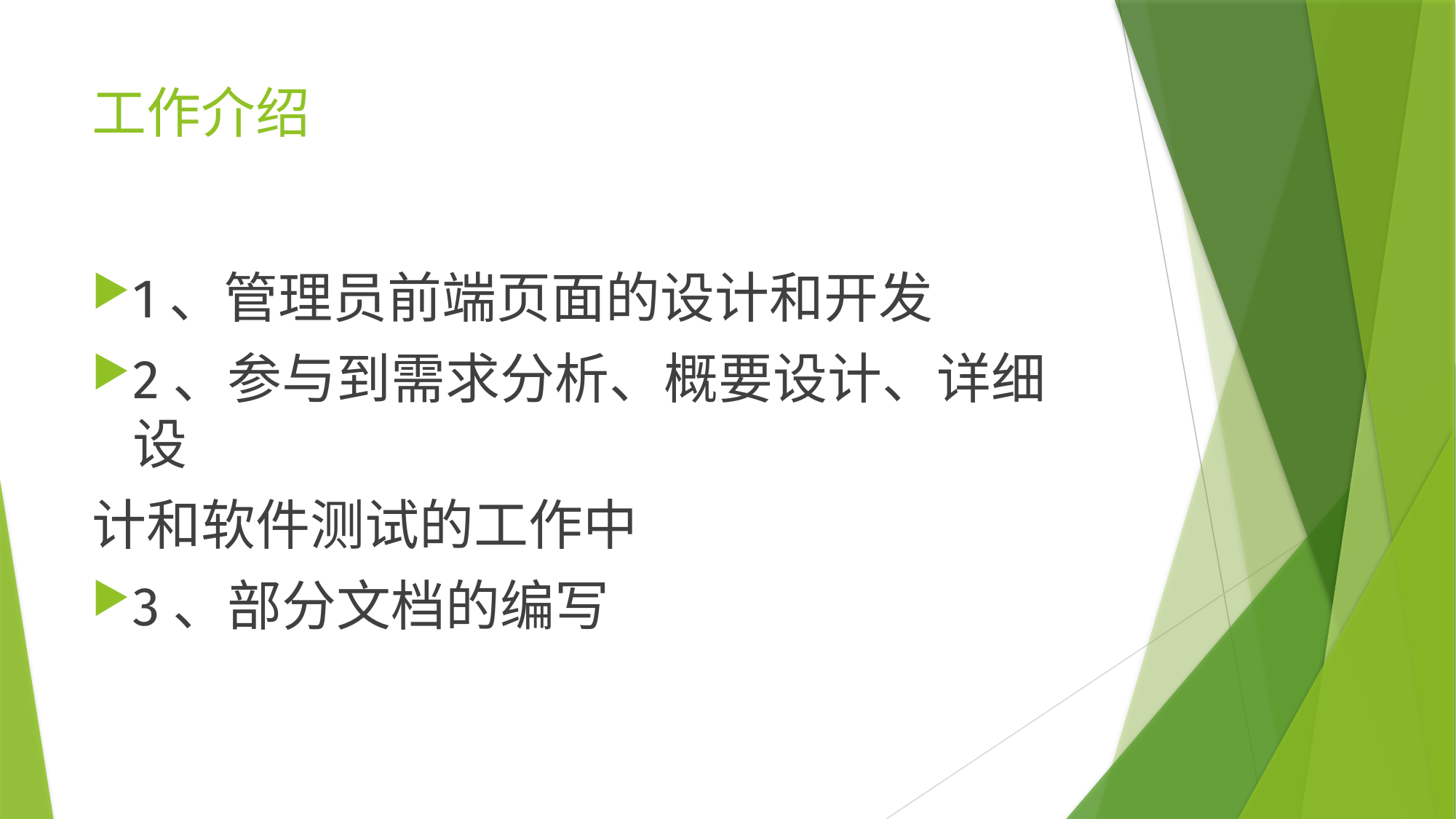

# 工作介绍
1、管理员前端页面的设计和开发
2、参与到需求分析、概要设计、详细设
计和软件测试的工作中
3、部分文档的编写